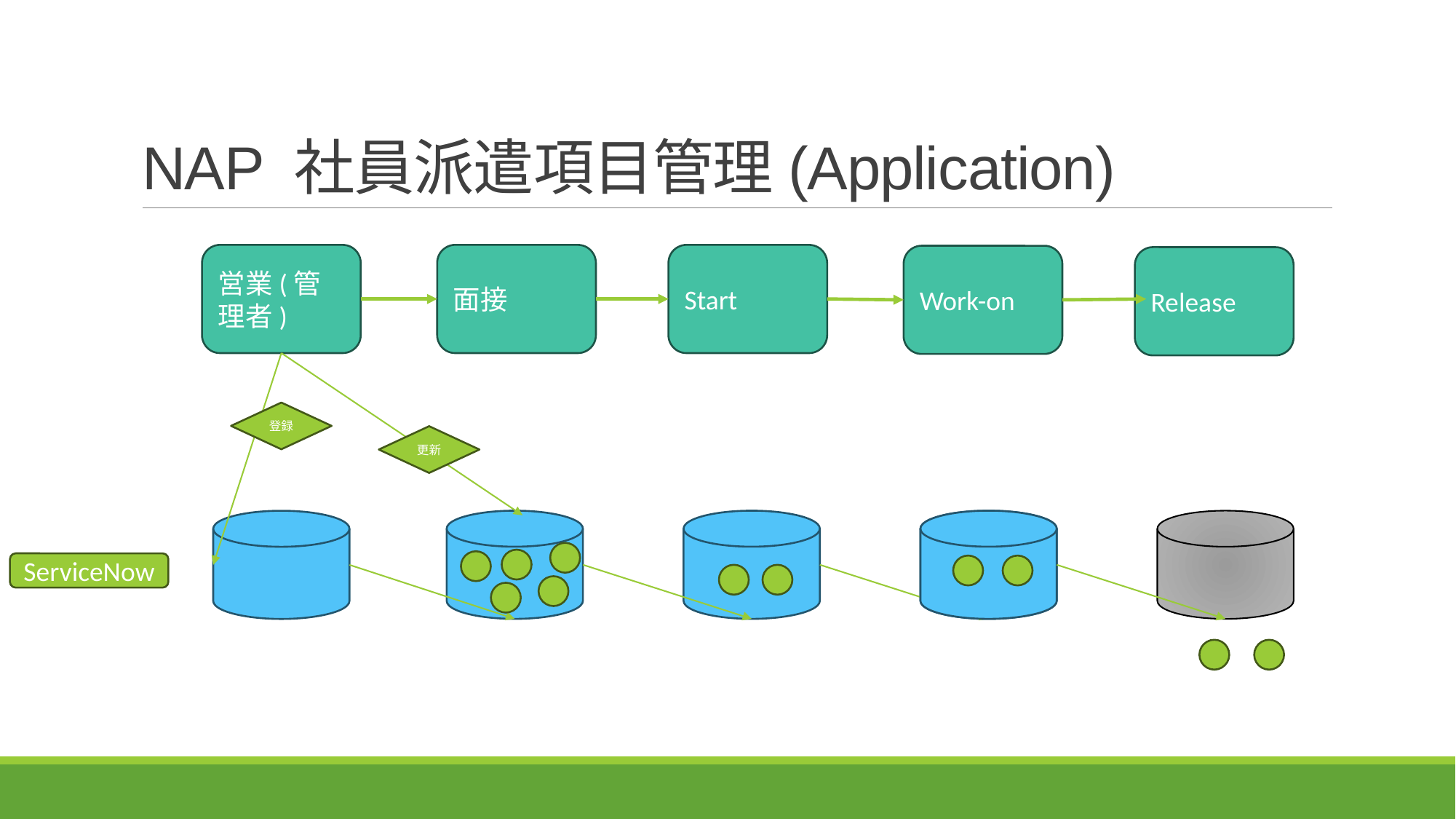

# NAP 社員派遣項目管理(Application)
Start
面接
営業(管理者)
Work-on
Release
登録
更新

ServiceNow